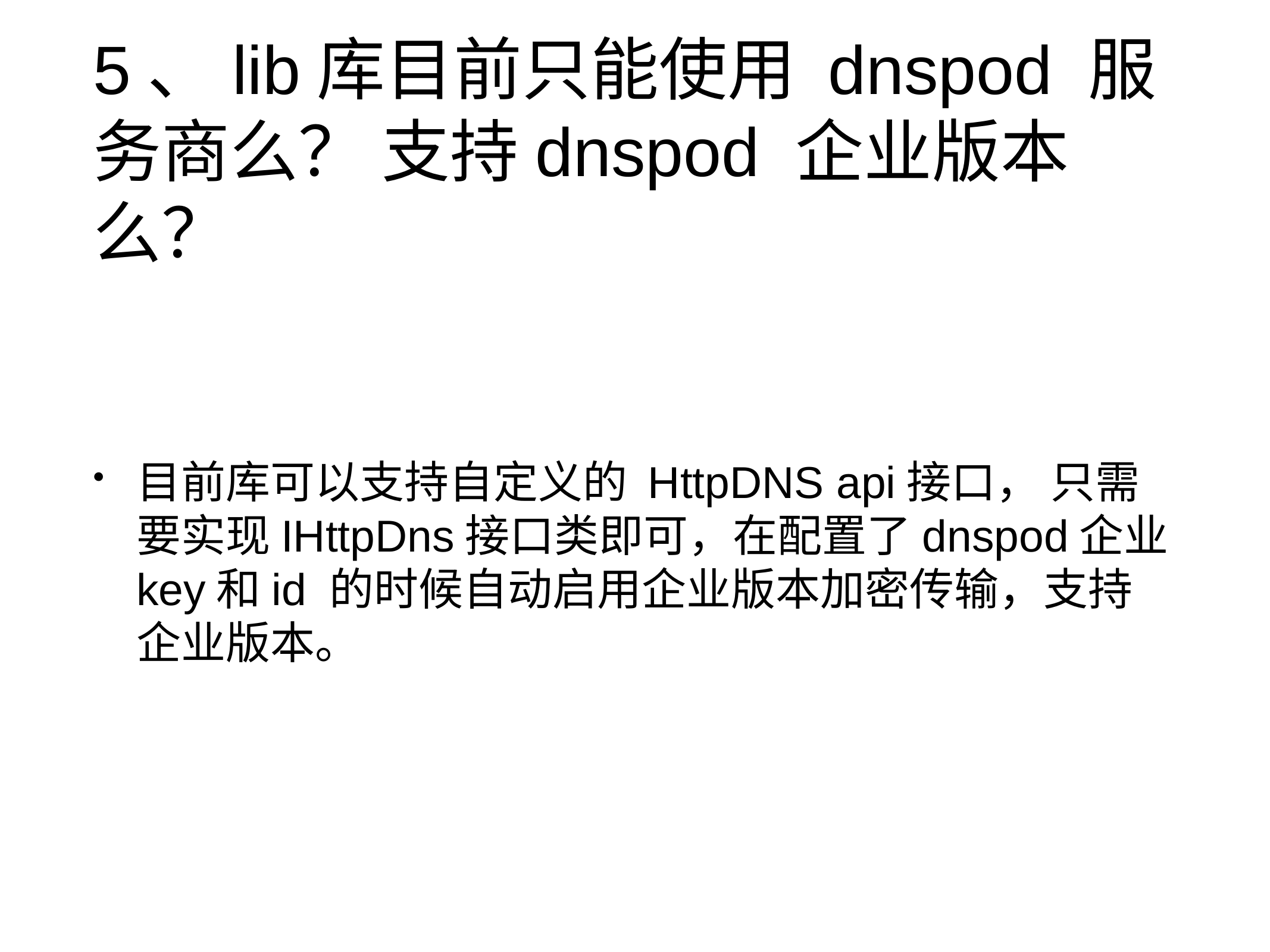

# 5、lib库目前只能使用 dnspod 服务商么？ 支持dnspod 企业版本么？
目前库可以支持自定义的 HttpDNS api接口， 只需要实现IHttpDns接口类即可，在配置了dnspod企业key和id 的时候自动启用企业版本加密传输，支持企业版本。